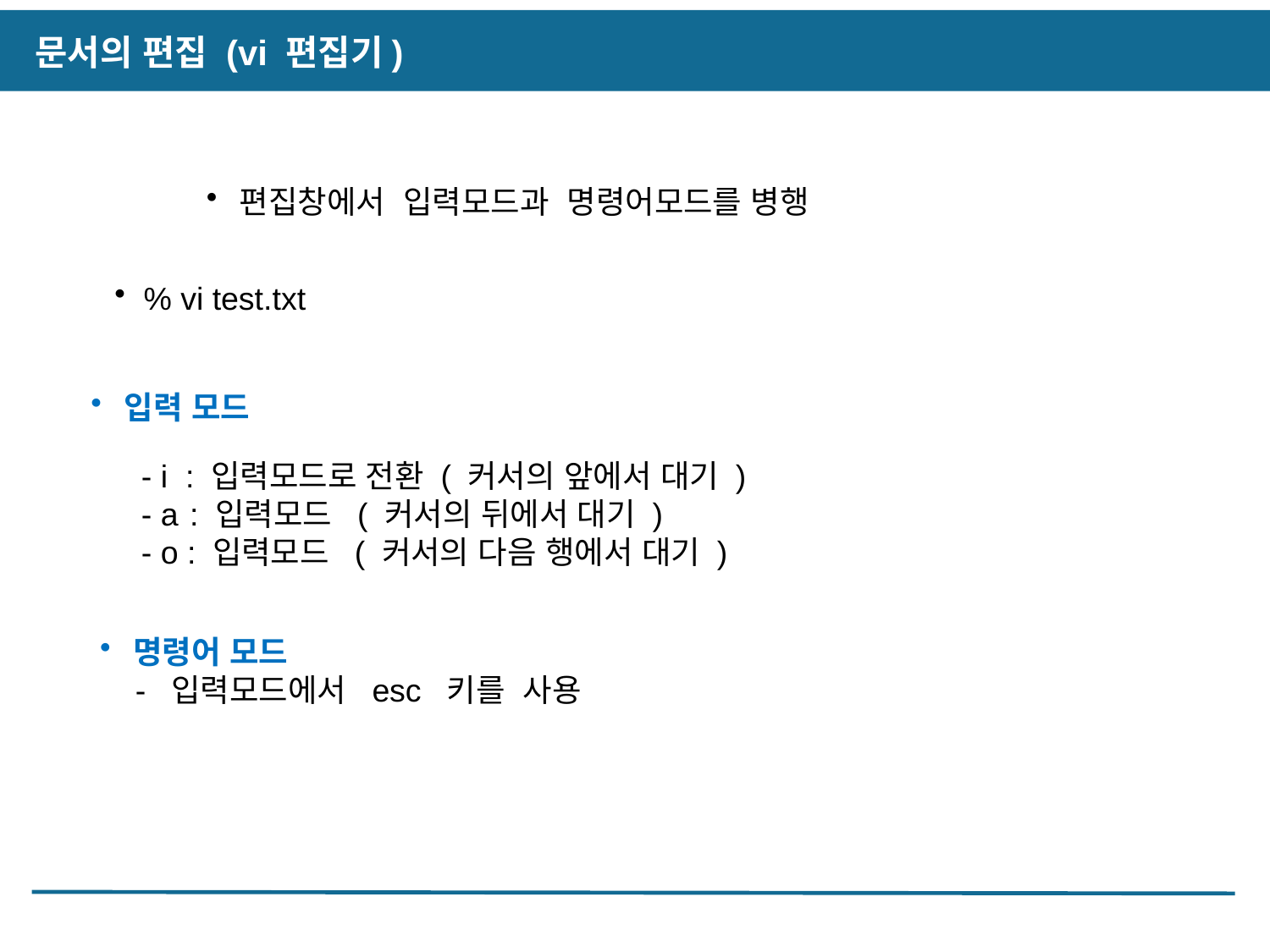

문서의 편집 (vi 편집기)
  편집창에서  입력모드과  명령어모드를 병행
  % vi test.txt
  입력 모드
- i  : 입력모드로 전환 ( 커서의 앞에서 대기 )
- a  : 입력모드  ( 커서의 뒤에서 대기 )
- o : 입력모드  ( 커서의 다음 행에서 대기 )
  명령어 모드
    -  입력모드에서  esc  키를  사용